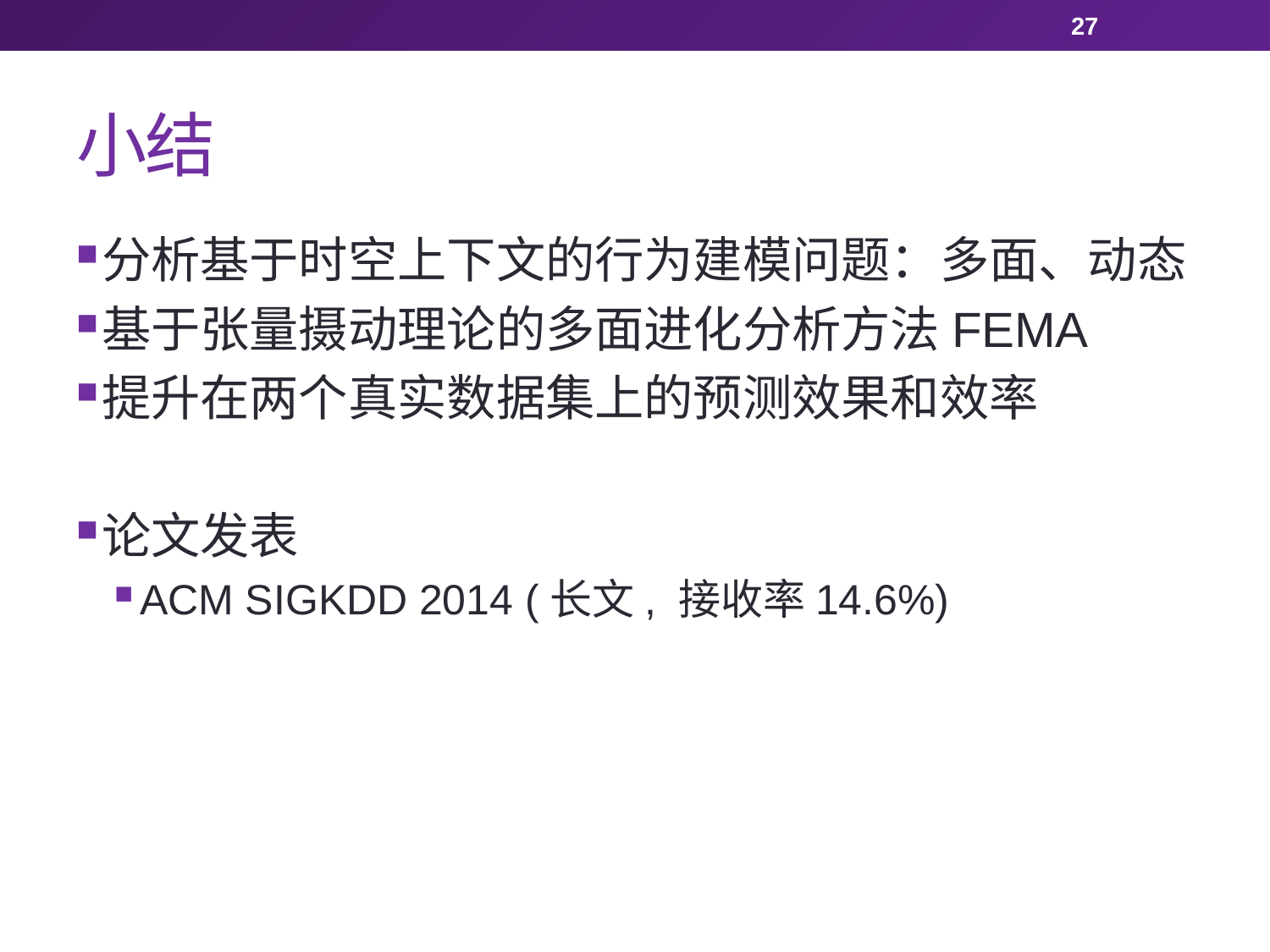

27
# 小结
分析基于时空上下文的行为建模问题：多面、动态
基于张量摄动理论的多面进化分析方法FEMA
提升在两个真实数据集上的预测效果和效率

论文发表
ACM SIGKDD 2014 (长文, 接收率14.6%)